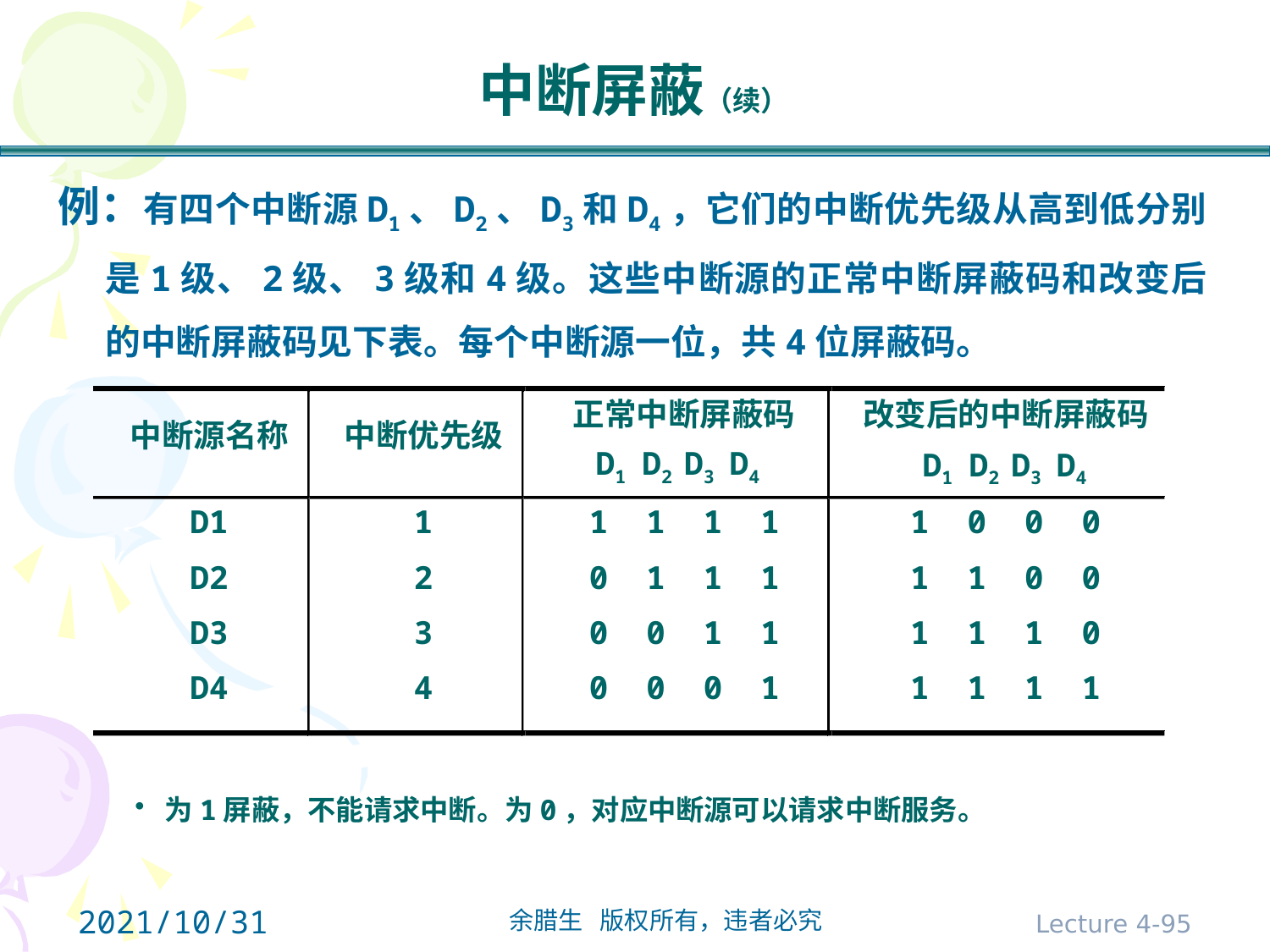

# 中断屏蔽（续）
例：有四个中断源D1、D2、D3和D4，它们的中断优先级从高到低分别是1级、2级、3级和4级。这些中断源的正常中断屏蔽码和改变后的中断屏蔽码见下表。每个中断源一位，共4位屏蔽码。

正常中断屏蔽码
改变后的中断屏蔽码
中断源名称
中断优先级
D1
 D2
 D3

D4
D1
 D2
 D3

D4

D1
1
1  1  1  1
1  0  0  0
D2
2
0  1  1  1
1  1  0  0
D3
3
0  0  1  1
1  1  1  0
D4
4
0  0  0  1
1  1  1  1

为1屏蔽，不能请求中断。为0，对应中断源可以请求中断服务。
2021/10/31
Lecture 4-95